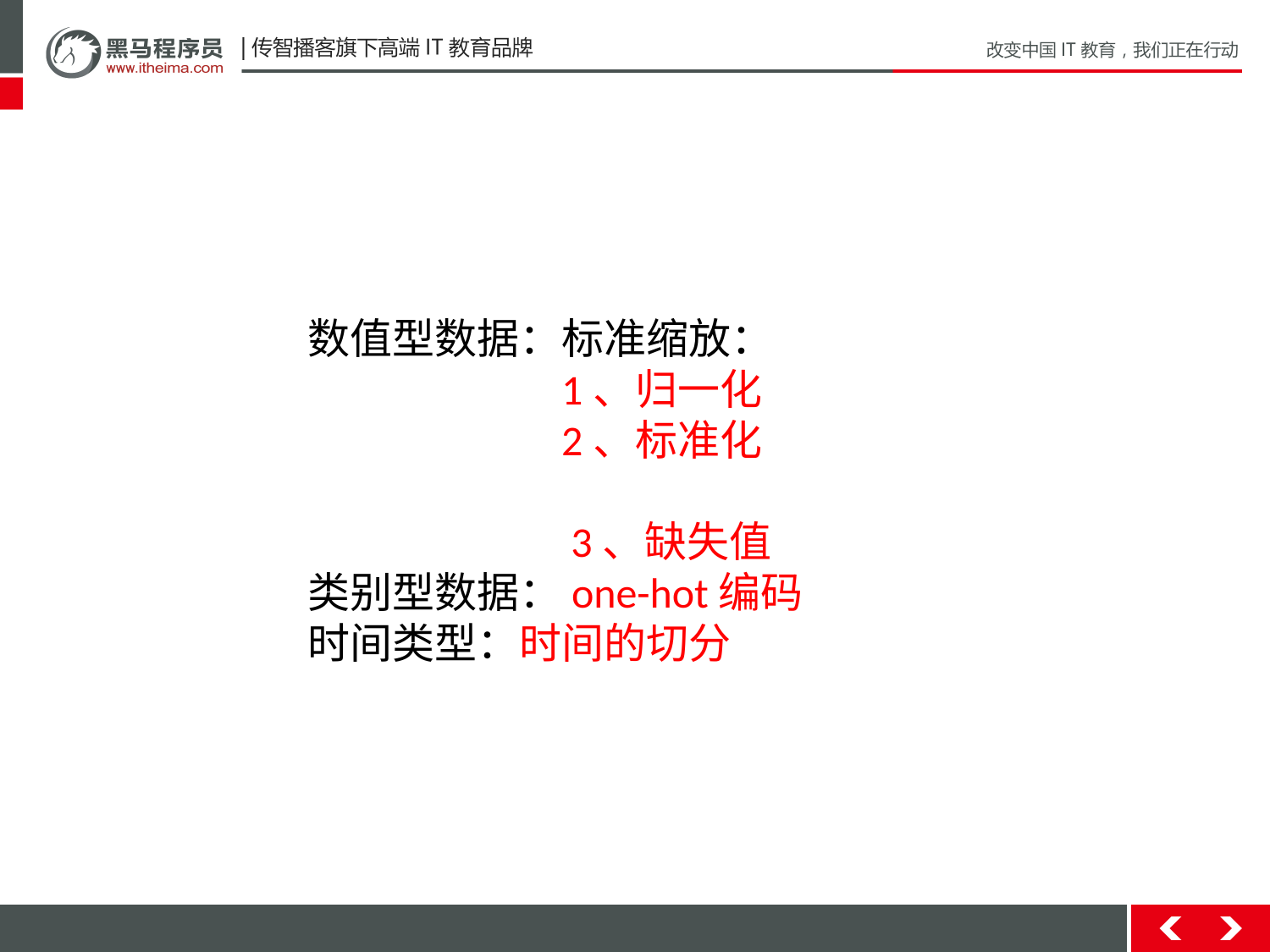

数值型数据：标准缩放：
		1、归一化
             		2、标准化

		 3、缺失值
类别型数据：one-hot编码
时间类型：时间的切分